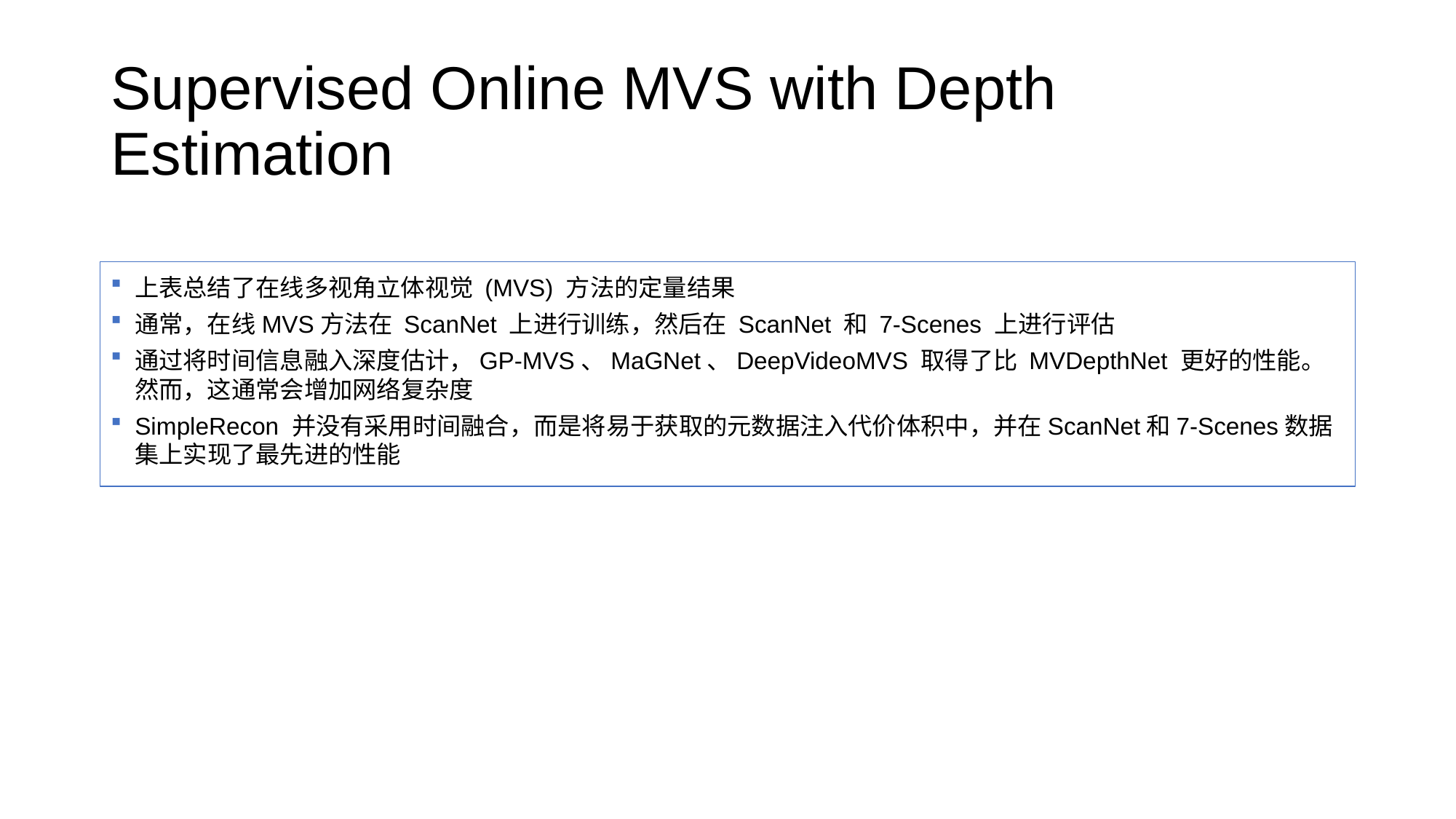

# Supervised Online MVS with Depth Estimation
上表总结了在线多视角立体视觉 (MVS) 方法的定量结果
通常，在线MVS方法在 ScanNet 上进行训练，然后在 ScanNet 和 7-Scenes 上进行评估
通过将时间信息融入深度估计，GP-MVS、MaGNet、DeepVideoMVS 取得了比 MVDepthNet 更好的性能。然而，这通常会增加网络复杂度
SimpleRecon 并没有采用时间融合，而是将易于获取的元数据注入代价体积中，并在ScanNet和7-Scenes数据集上实现了最先进的性能